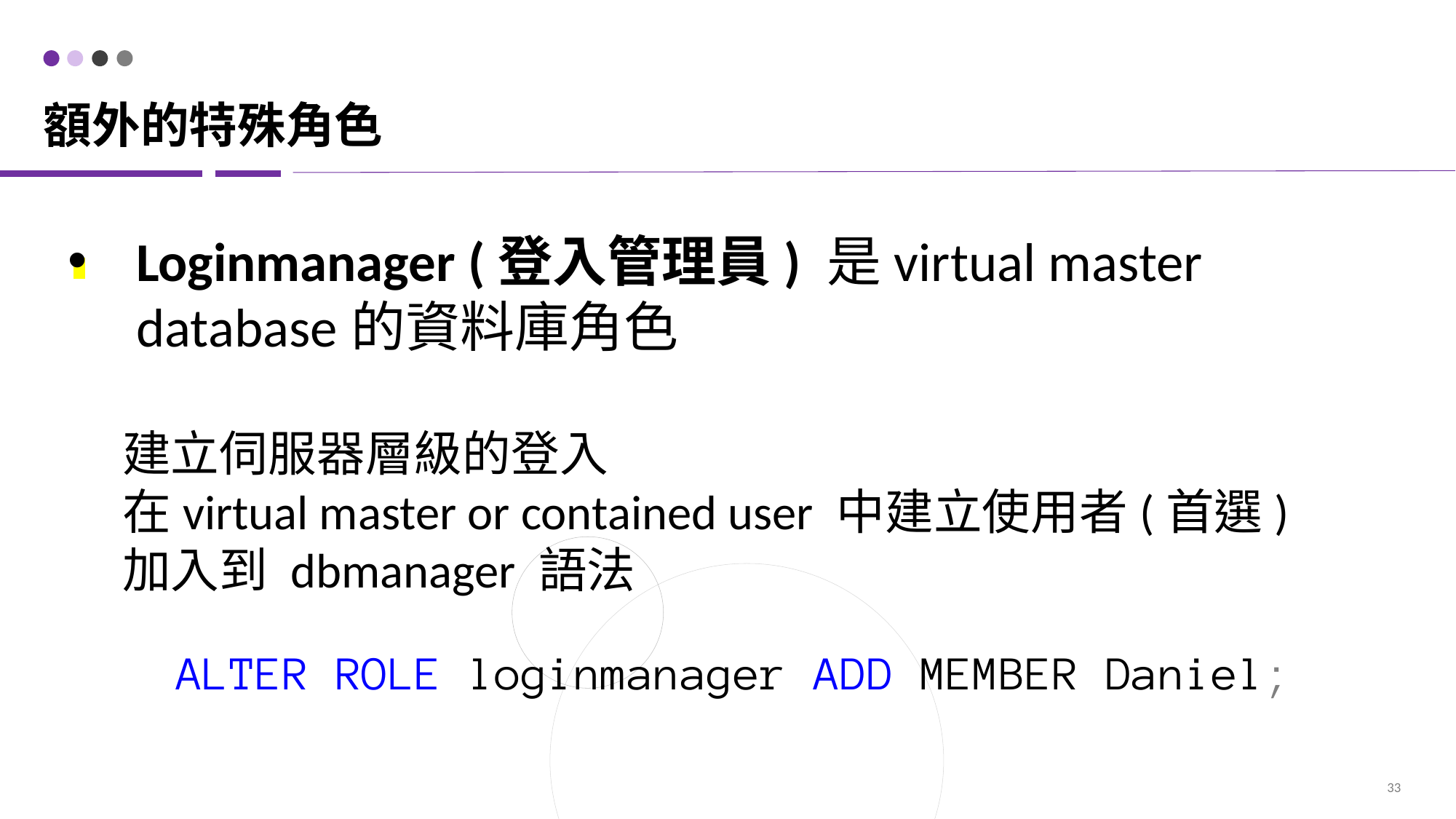

# 額外的特殊角色

Loginmanager (登入管理員) 是virtual master database的資料庫角色

建立伺服器層級的登入
在virtual master or contained user 中建立使用者(首選)
加入到 dbmanager 語法

	ALTER ROLE loginmanager ADD MEMBER Daniel;

33